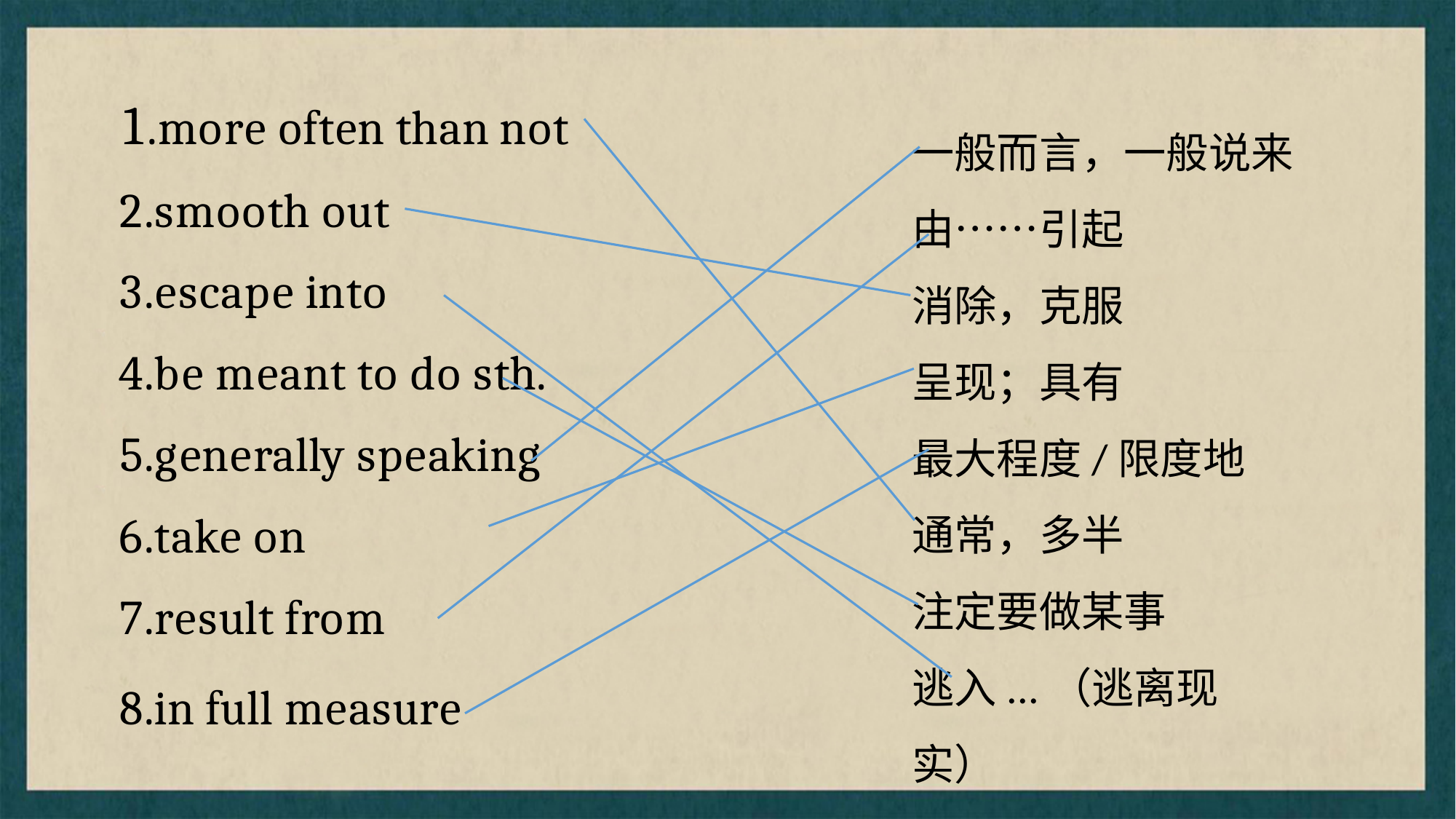

1.more often than not
2.smooth out
3.escape into
4.be meant to do sth.
5.generally speaking
6.take on
7.result from
8.in full measure
一般而言，一般说来
由……引起
消除，克服
呈现；具有
最大程度/限度地
通常，多半
注定要做某事
逃入...（逃离现实）